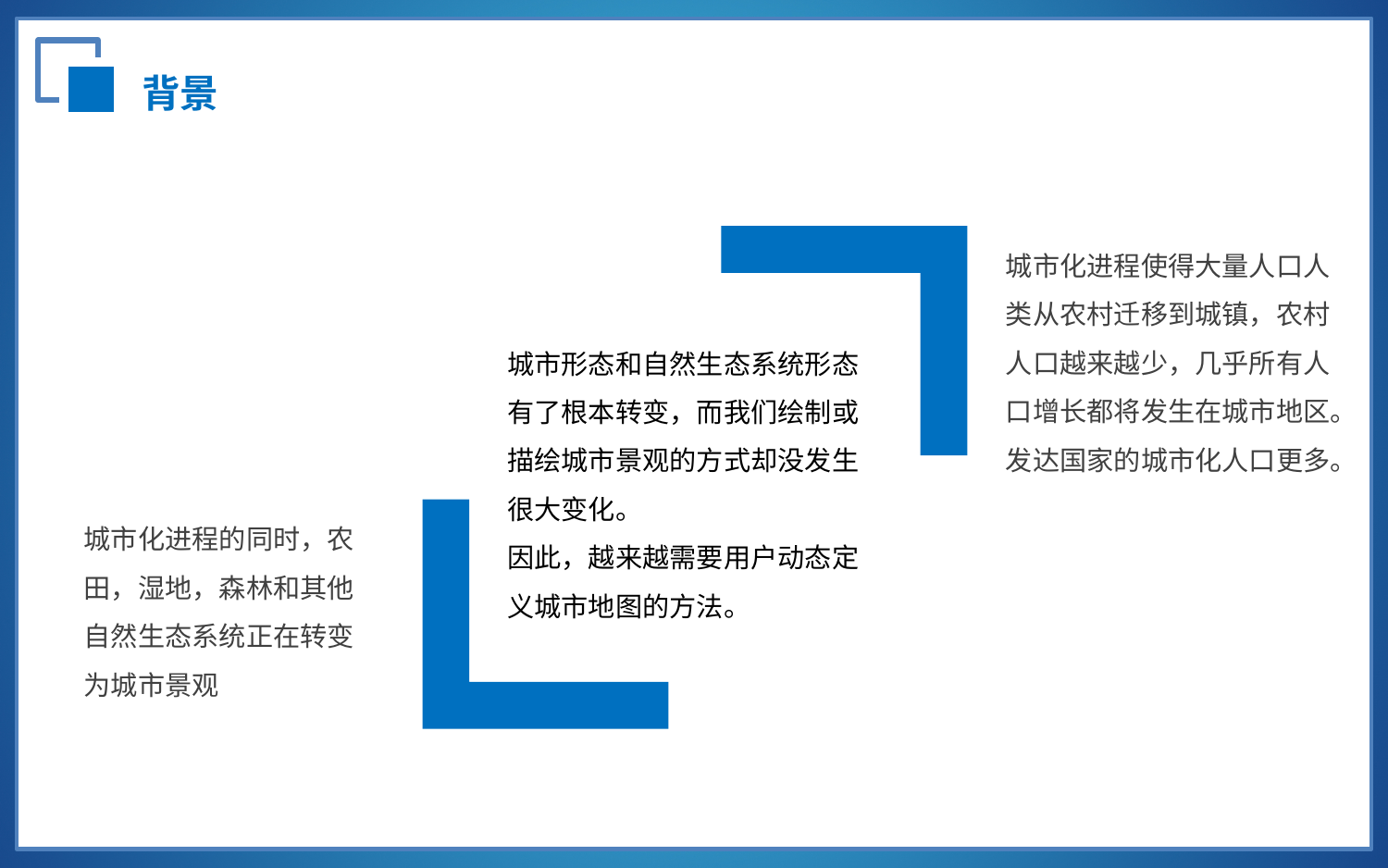

背景

城市化进程使得大量人口人类从农村迁移到城镇，农村人口越来越少，几乎所有人口增长都将发生在城市地区。发达国家的城市化人口更多。

城市形态和自然生态系统形态有了根本转变，而我们绘制或描绘城市景观的方式却没发生很大变化。
因此，越来越需要用户动态定义城市地图的方法。

城市化进程的同时，农田，湿地，森林和其他自然生态系统正在转变为城市景观